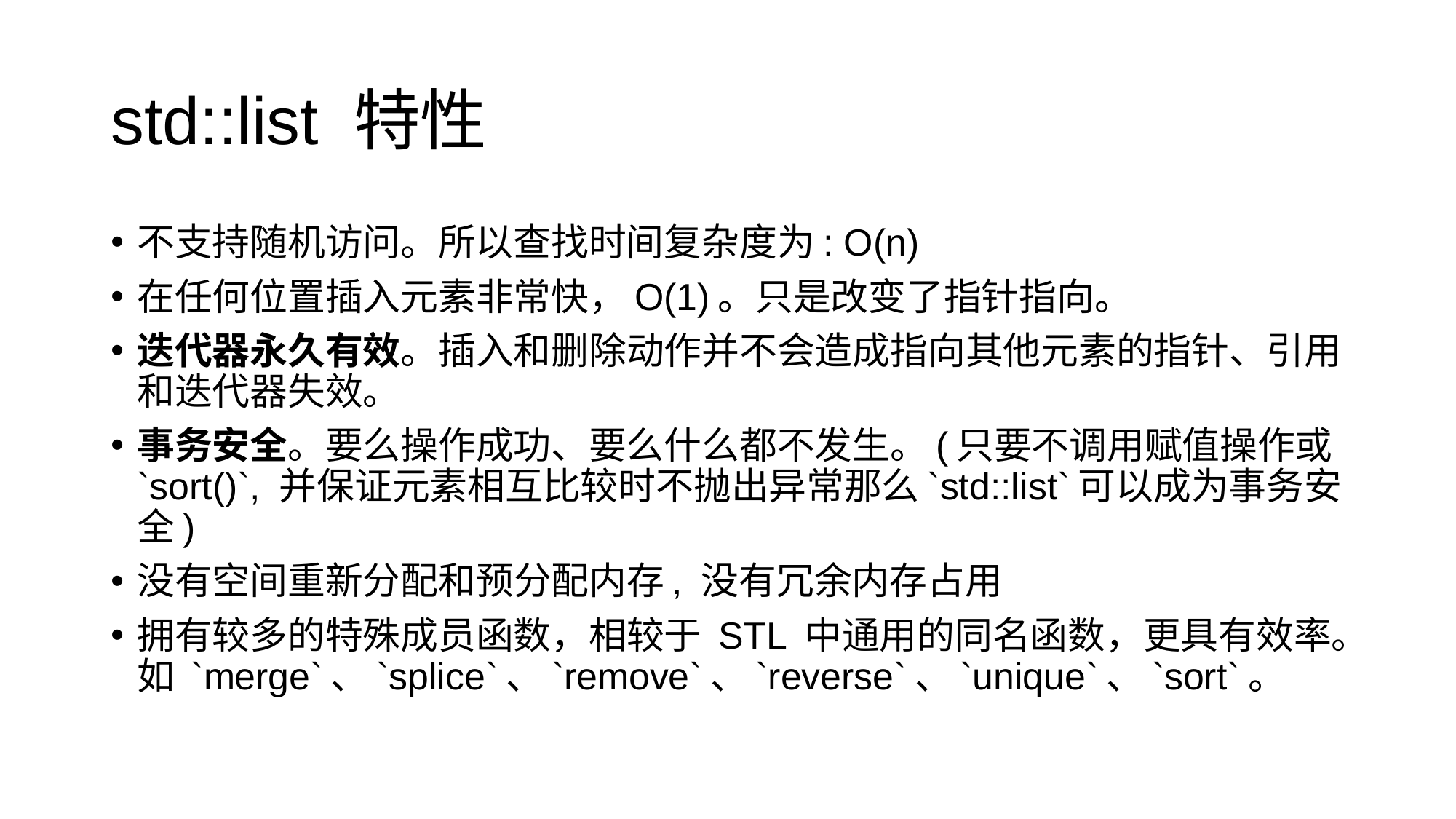

# std::list 特性
不支持随机访问。所以查找时间复杂度为: O(n)
在任何位置插入元素非常快，O(1)。只是改变了指针指向。
迭代器永久有效。插入和删除动作并不会造成指向其他元素的指针、引用和迭代器失效。
事务安全。要么操作成功、要么什么都不发生。(只要不调用赋值操作或 `sort()`, 并保证元素相互比较时不抛出异常那么`std::list`可以成为事务安全)
没有空间重新分配和预分配内存, 没有冗余内存占用
拥有较多的特殊成员函数，相较于 STL 中通用的同名函数，更具有效率。如 `merge`、`splice`、`remove`、`reverse`、`unique`、`sort`。